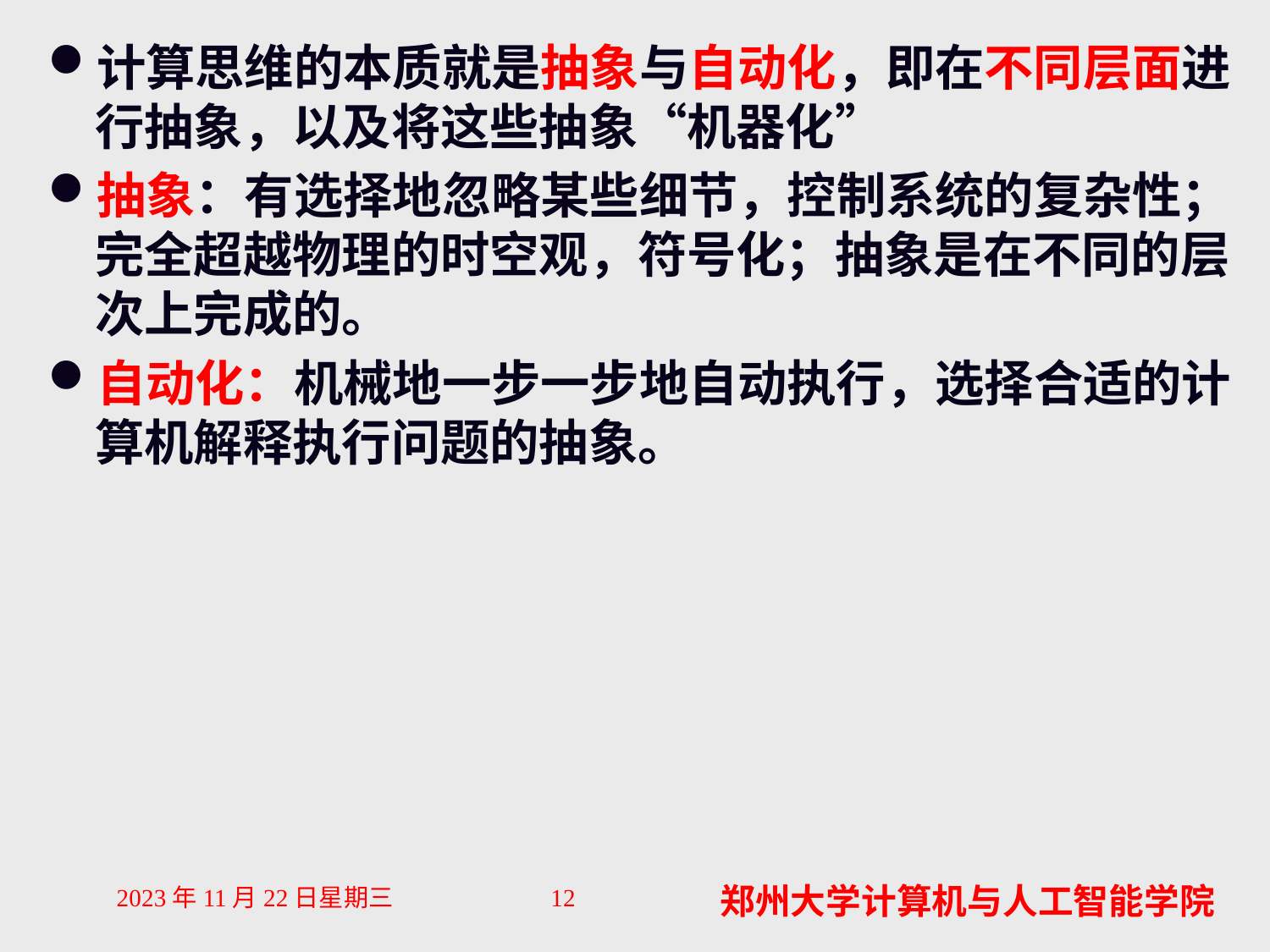

计算思维的本质就是抽象与自动化，即在不同层面进行抽象，以及将这些抽象“机器化”
抽象：有选择地忽略某些细节，控制系统的复杂性；完全超越物理的时空观，符号化；抽象是在不同的层次上完成的。
自动化：机械地一步一步地自动执行，选择合适的计算机解释执行问题的抽象。